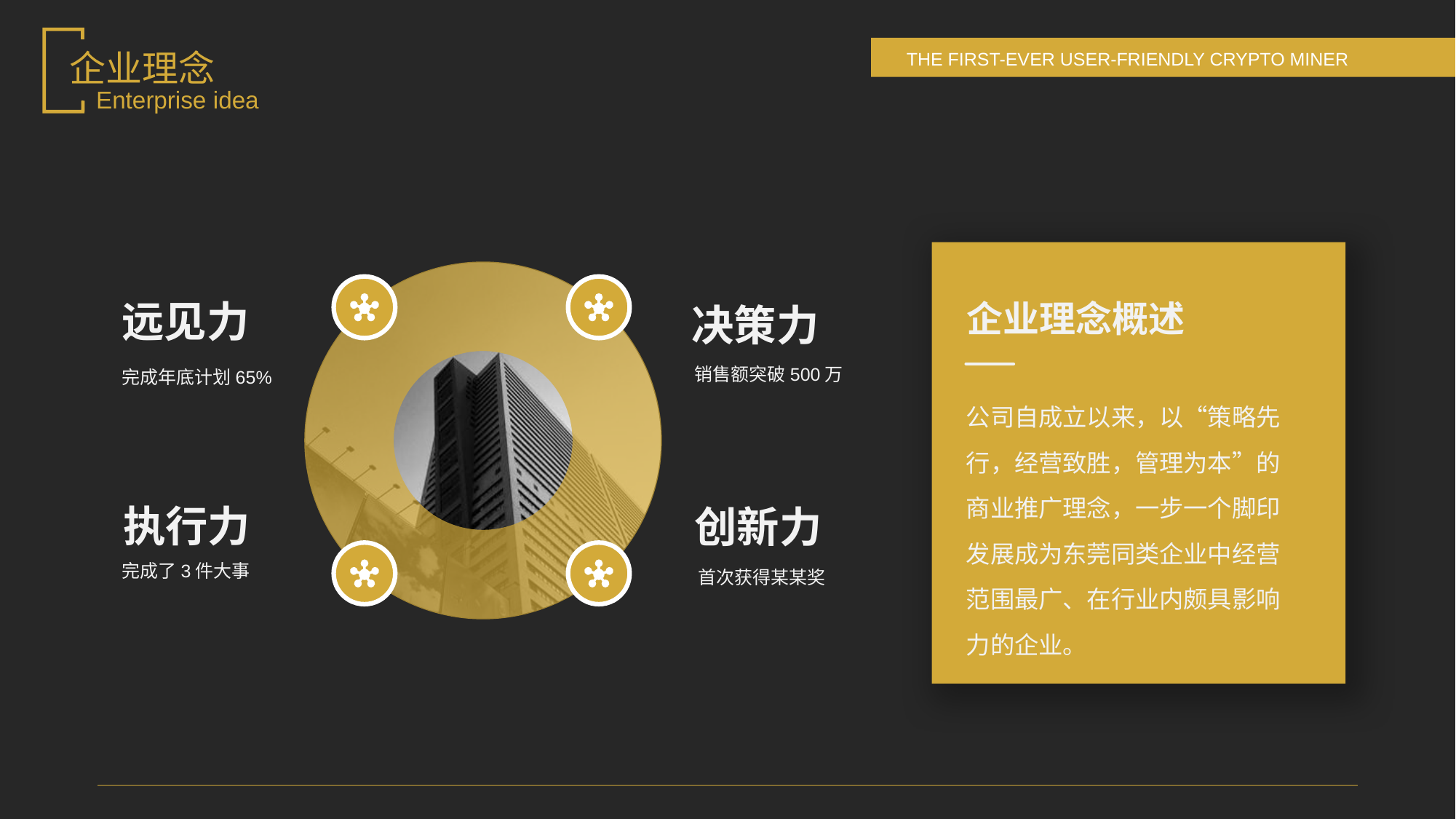

企业理念
Enterprise idea

远见力
完成年底计划65%
企业理念概述
决策力
销售额突破500万
公司自成立以来，以“策略先行，经营致胜，管理为本”的商业推广理念，一步一个脚印发展成为东莞同类企业中经营范围最广、在行业内颇具影响力的企业。
执行力
完成了3件大事
创新力
首次获得某某奖